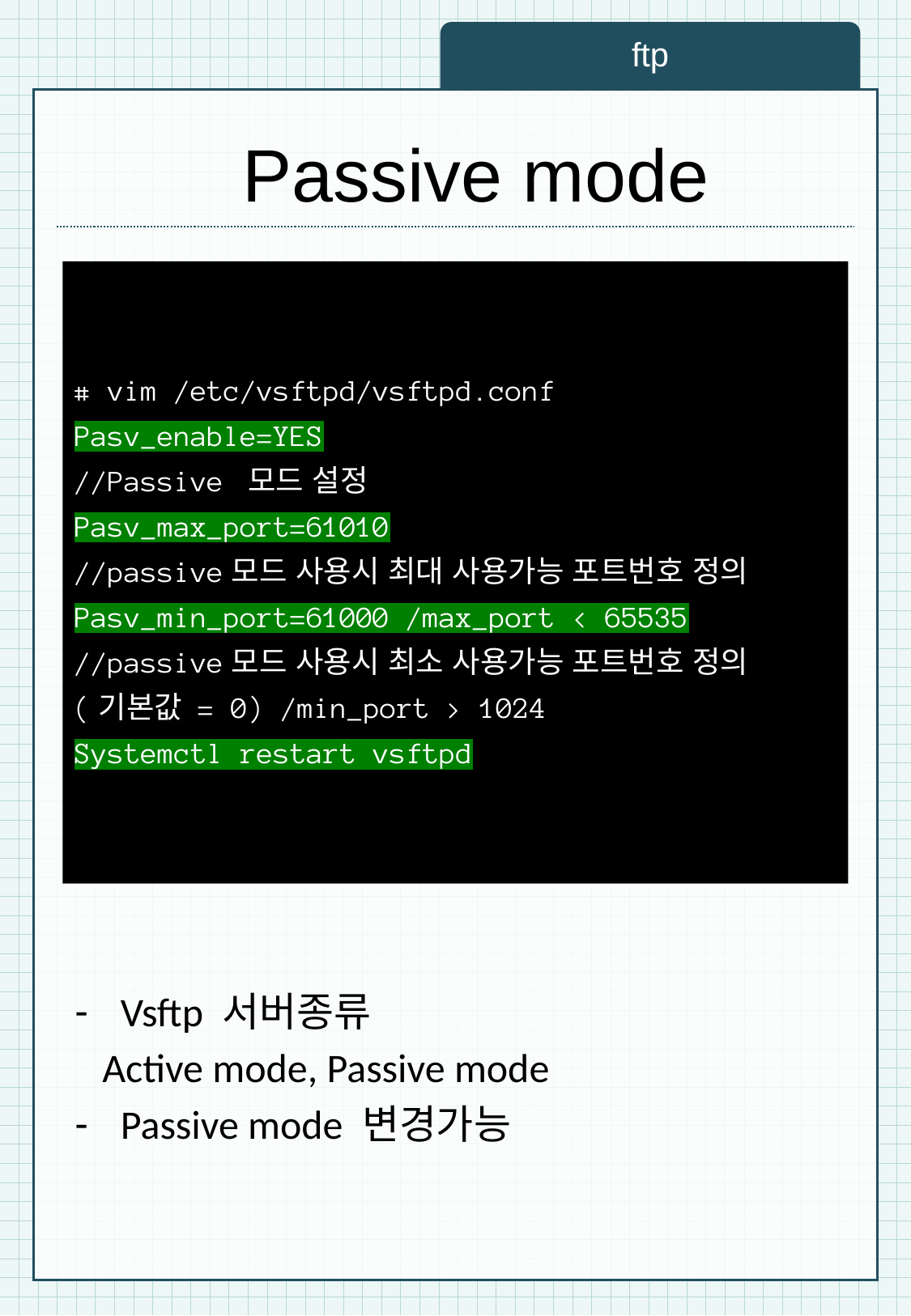

ftp

Passive mode
# vim /etc/vsftpd/vsftpd.conf
Pasv_enable=YES
//Passive 모드 설정
Pasv_max_port=61010
//passive모드 사용시 최대 사용가능 포트번호 정의
Pasv_min_port=61000 /max_port < 65535
//passive모드 사용시 최소 사용가능 포트번호 정의
(기본값 = 0) /min_port > 1024
Systemctl restart vsftpd

Vsftp 서버종류
   Active mode, Passive mode
Passive mode 변경가능